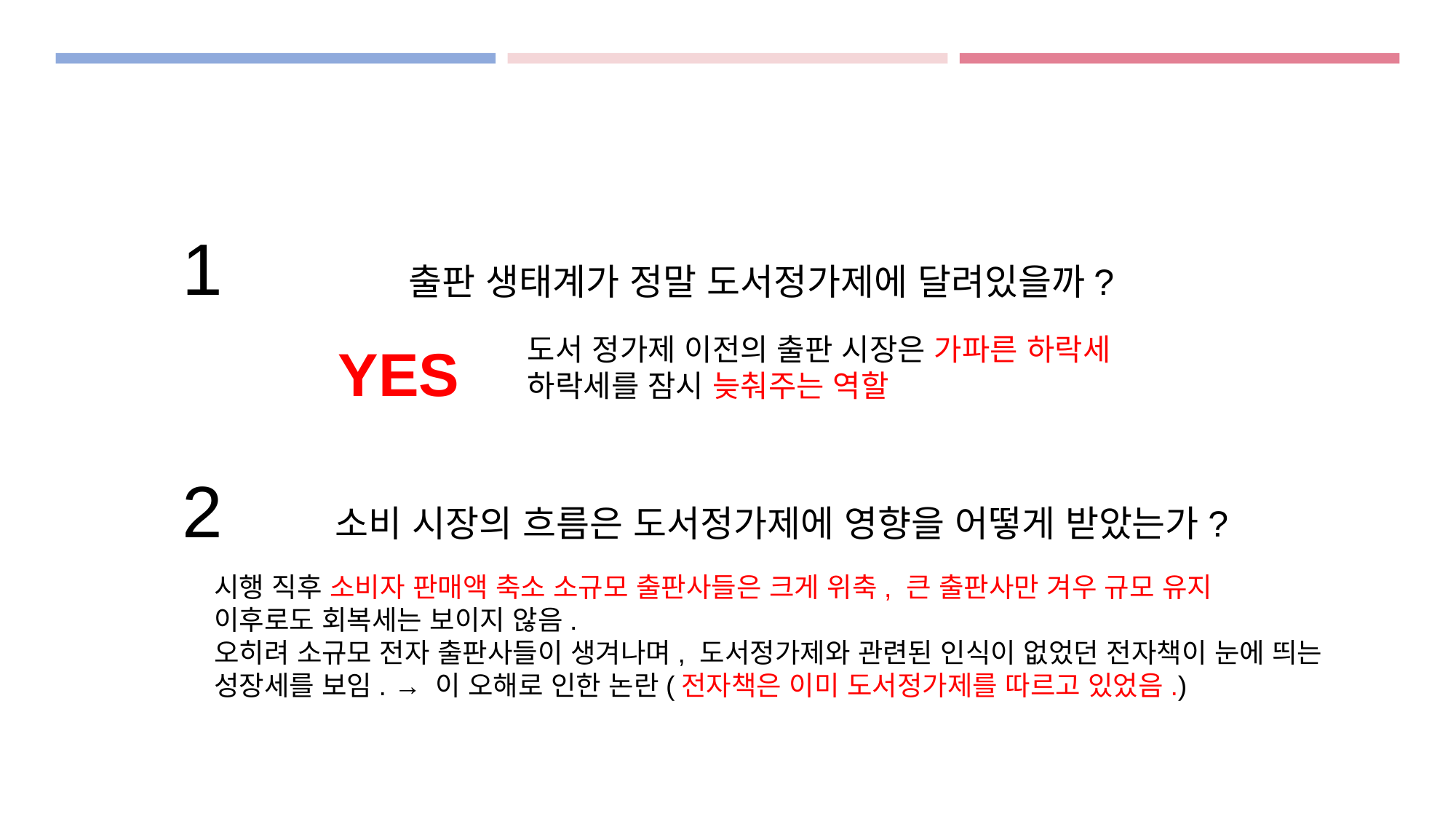

1
출판 생태계가 정말 도서정가제에 달려있을까?
도서 정가제 이전의 출판 시장은 가파른 하락세
하락세를 잠시 늦춰주는 역할
YES
2
소비 시장의 흐름은 도서정가제에 영향을 어떻게 받았는가?
시행 직후 소비자 판매액 축소 소규모 출판사들은 크게 위축, 큰 출판사만 겨우 규모 유지
이후로도 회복세는 보이지 않음.
오히려 소규모 전자 출판사들이 생겨나며, 도서정가제와 관련된 인식이 없었던 전자책이 눈에 띄는 성장세를 보임. → 이 오해로 인한 논란(전자책은 이미 도서정가제를 따르고 있었음.)